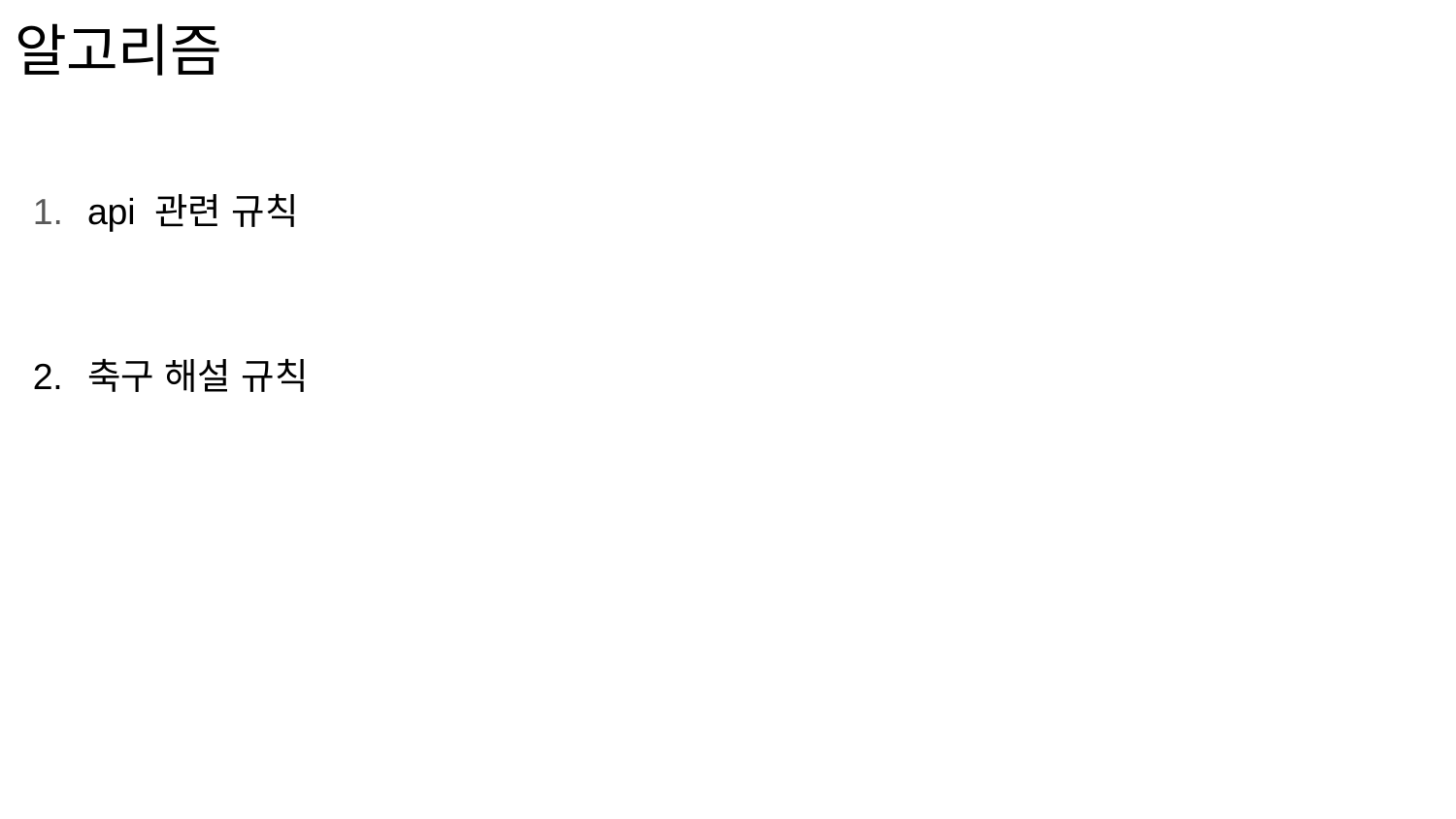

# 알고리즘

api 관련 규칙

축구 해설 규칙